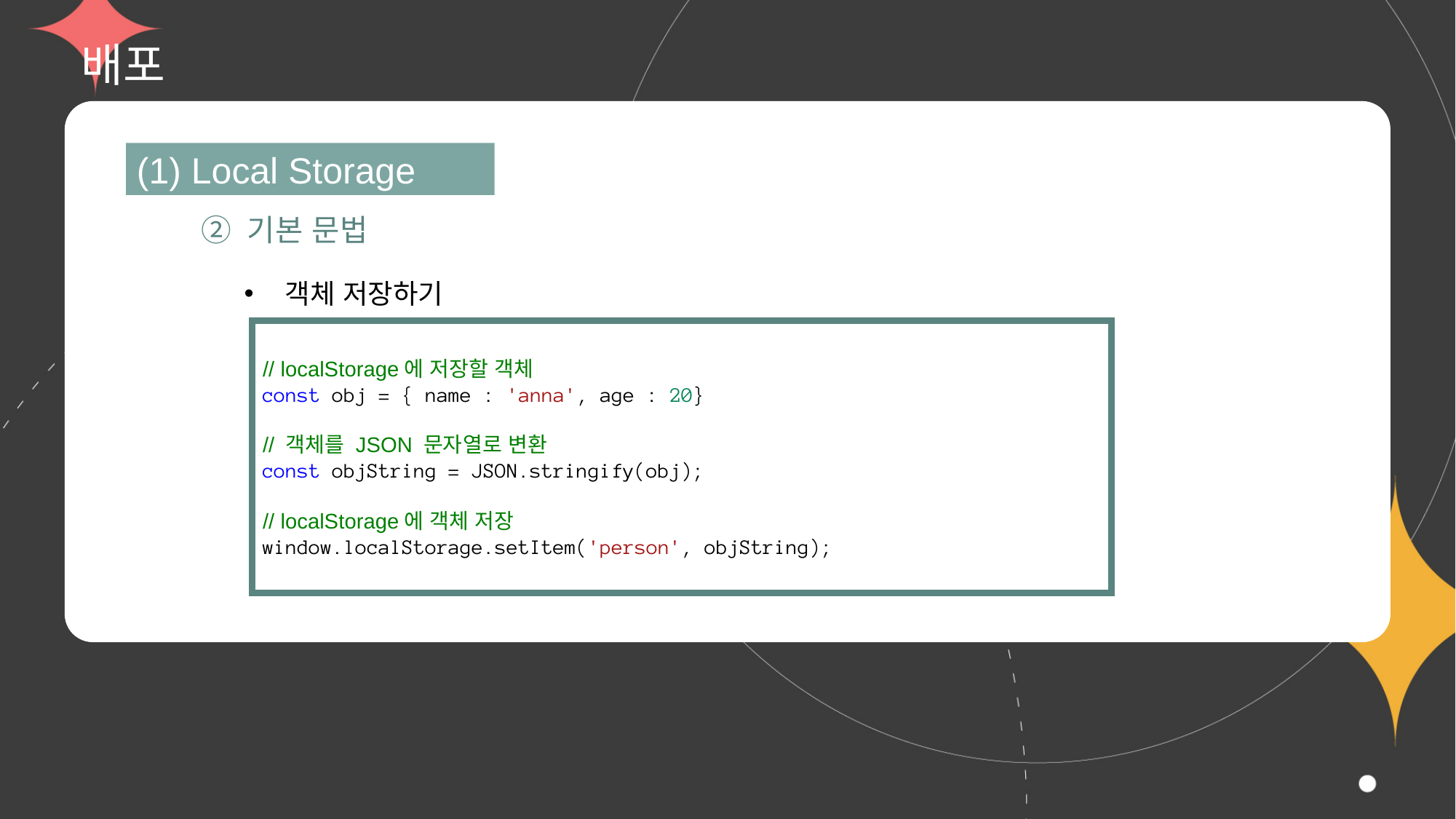

# 배포
(1) Local Storage
② 기본 문법
객체 저장하기
// localStorage에 저장할 객체
const obj = { name : 'anna', age : 20}

// 객체를 JSON 문자열로 변환
const objString = JSON.stringify(obj);
// localStorage에 객체 저장
window.localStorage.setItem('person', objString);